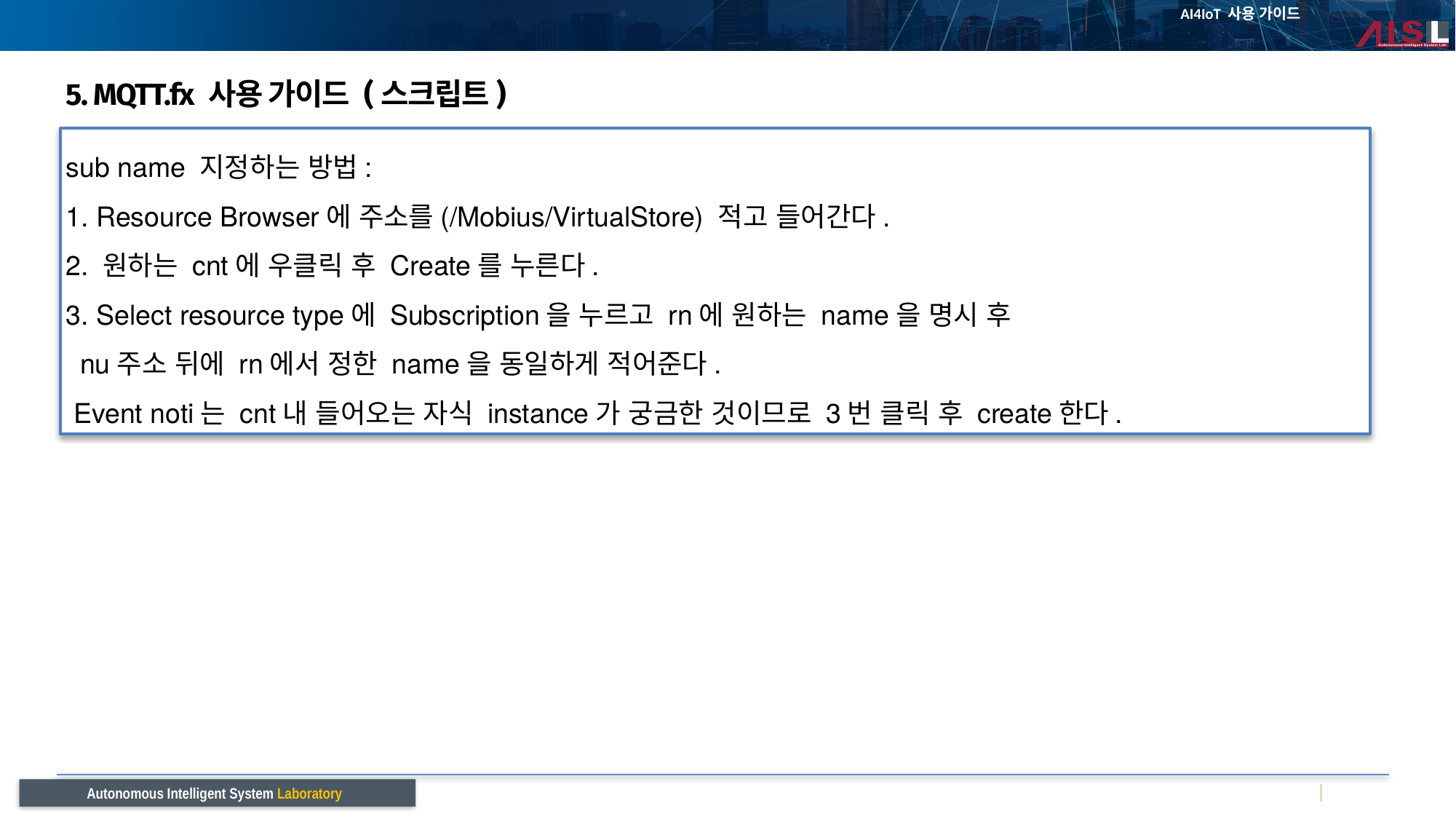

# 5. MQTT.fx 사용 가이드 (스크립트)
sub name 지정하는 방법:
1. Resource Browser에 주소를(/Mobius/VirtualStore) 적고 들어간다.
2. 원하는 cnt에 우클릭 후 Create를 누른다.
3. Select resource type에 Subscription을 누르고 rn에 원하는 name을 명시 후
 nu주소 뒤에 rn에서 정한 name을 동일하게 적어준다.
 Event noti는 cnt내 들어오는 자식 instance가 궁금한 것이므로 3번 클릭 후 create한다.